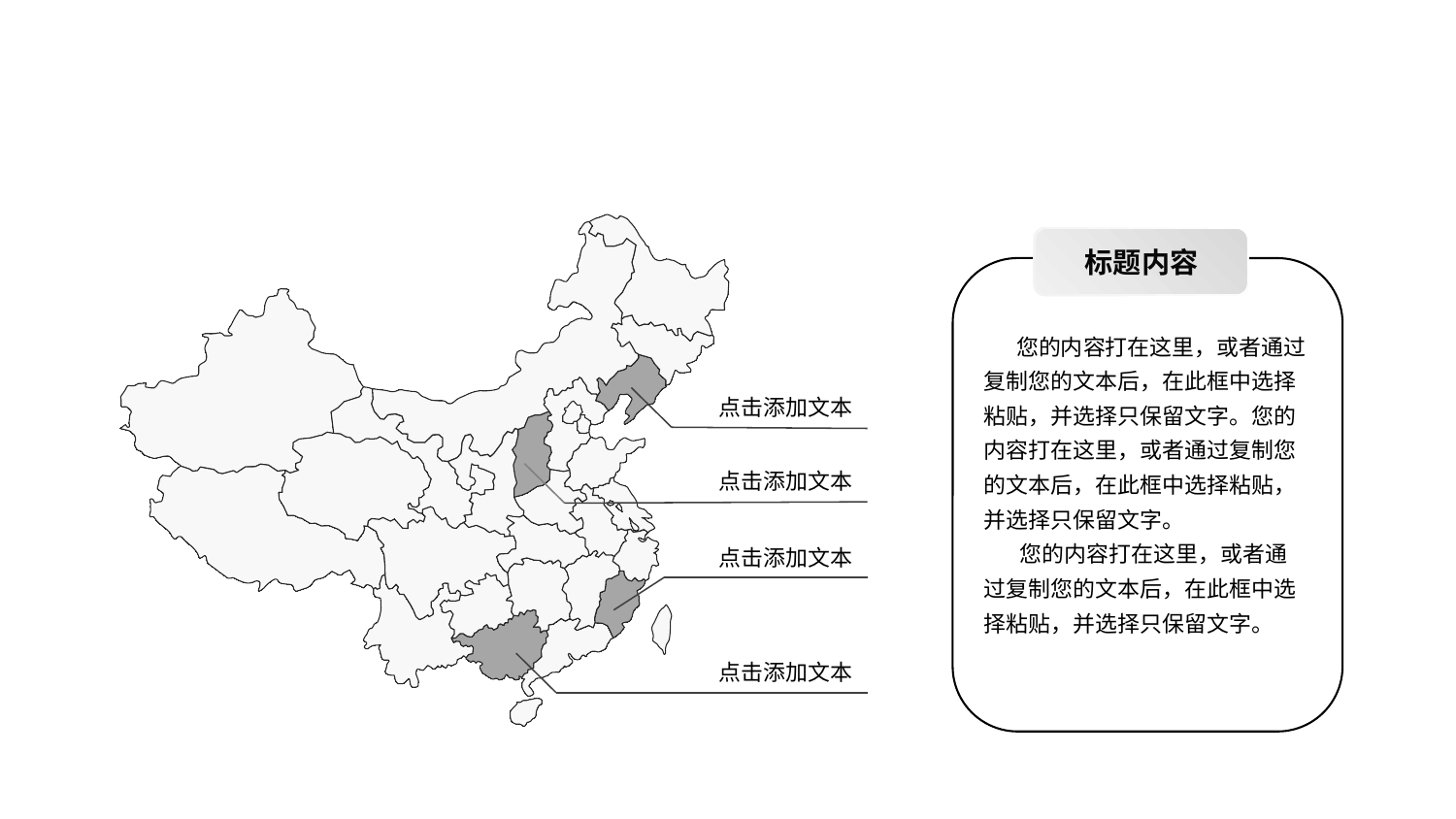

标题内容

      您的内容打在这里，或者通过复制您的文本后，在此框中选择粘贴，并选择只保留文字。您的内容打在这里，或者通过复制您的文本后，在此框中选择粘贴，并选择只保留文字。
      您的内容打在这里，或者通过复制您的文本后，在此框中选择粘贴，并选择只保留文字。
点击添加文本
点击添加文本
点击添加文本
点击添加文本